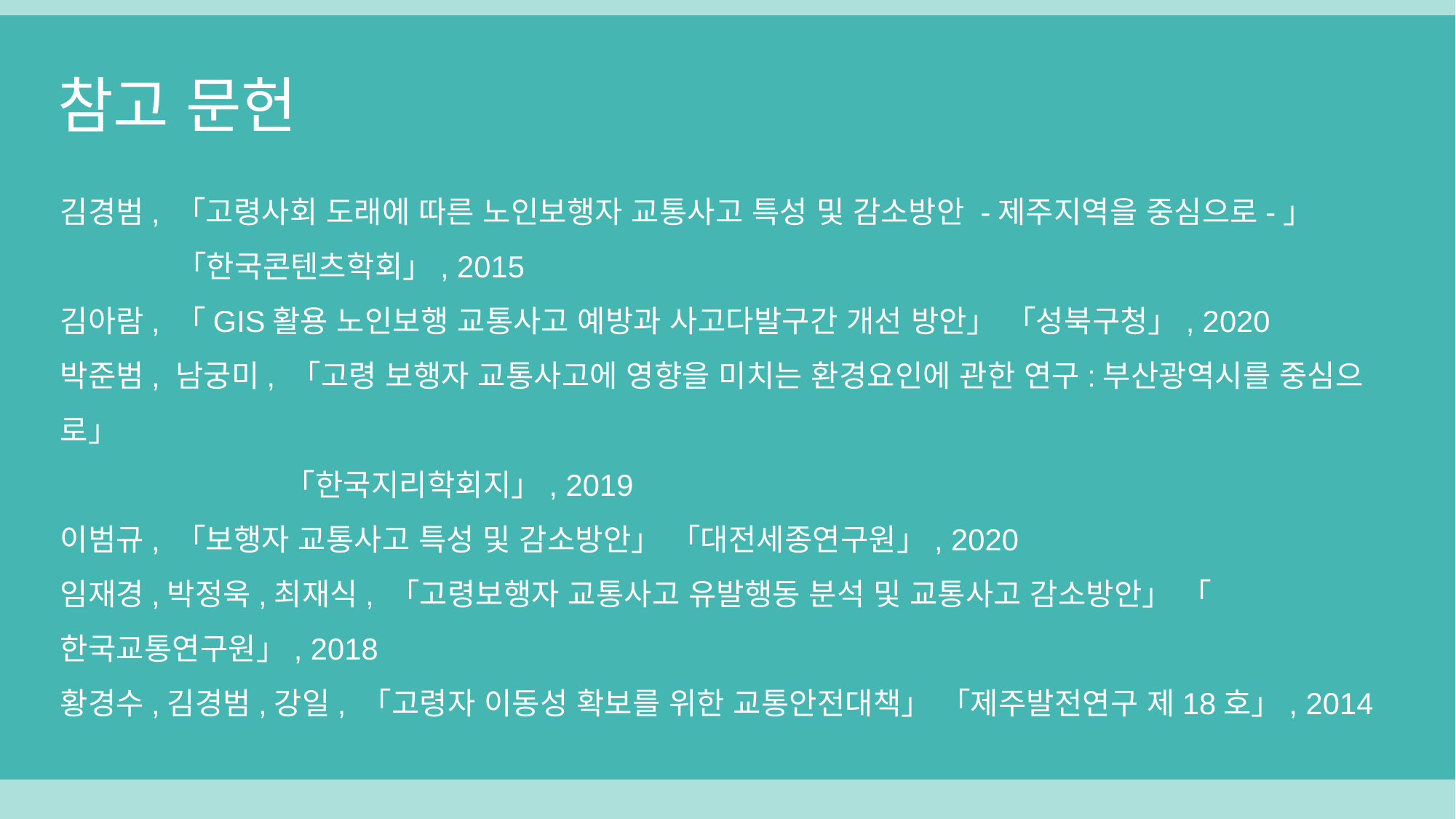

참고 문헌
김경범, 「고령사회 도래에 따른 노인보행자 교통사고 특성 및 감소방안 -제주지역을 중심으로-」
             「한국콘텐츠학회」, 2015
김아람, 「GIS활용 노인보행 교통사고 예방과 사고다발구간 개선 방안」 「성북구청」, 2020
박준범, 남궁미, 「고령 보행자 교통사고에 영향을 미치는 환경요인에 관한 연구:부산광역시를 중심으로」
                          「한국지리학회지」, 2019
이범규, 「보행자 교통사고 특성 및 감소방안」 「대전세종연구원」, 2020
임재경,박정욱,최재식, 「고령보행자 교통사고 유발행동 분석 및 교통사고 감소방안」 「한국교통연구원」, 2018
황경수,김경범,강일, 「고령자 이동성 확보를 위한 교통안전대책」 「제주발전연구 제18호」, 2014